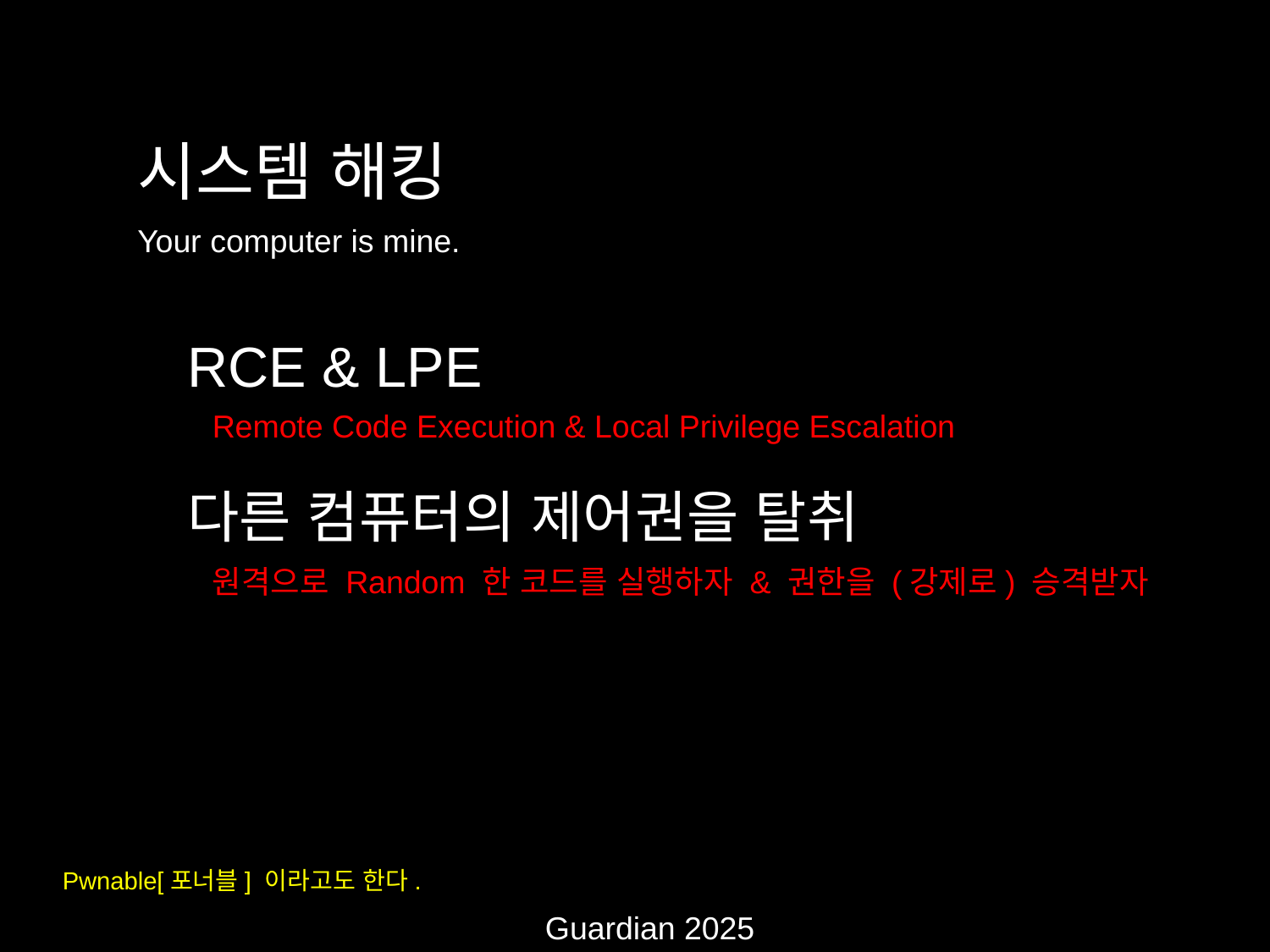

시스템 해킹
Your computer is mine.
RCE & LPE
Remote Code Execution & Local Privilege Escalation
다른 컴퓨터의 제어권을 탈취
원격으로 Random 한 코드를 실행하자 & 권한을 (강제로) 승격받자
Pwnable[포너블] 이라고도 한다.